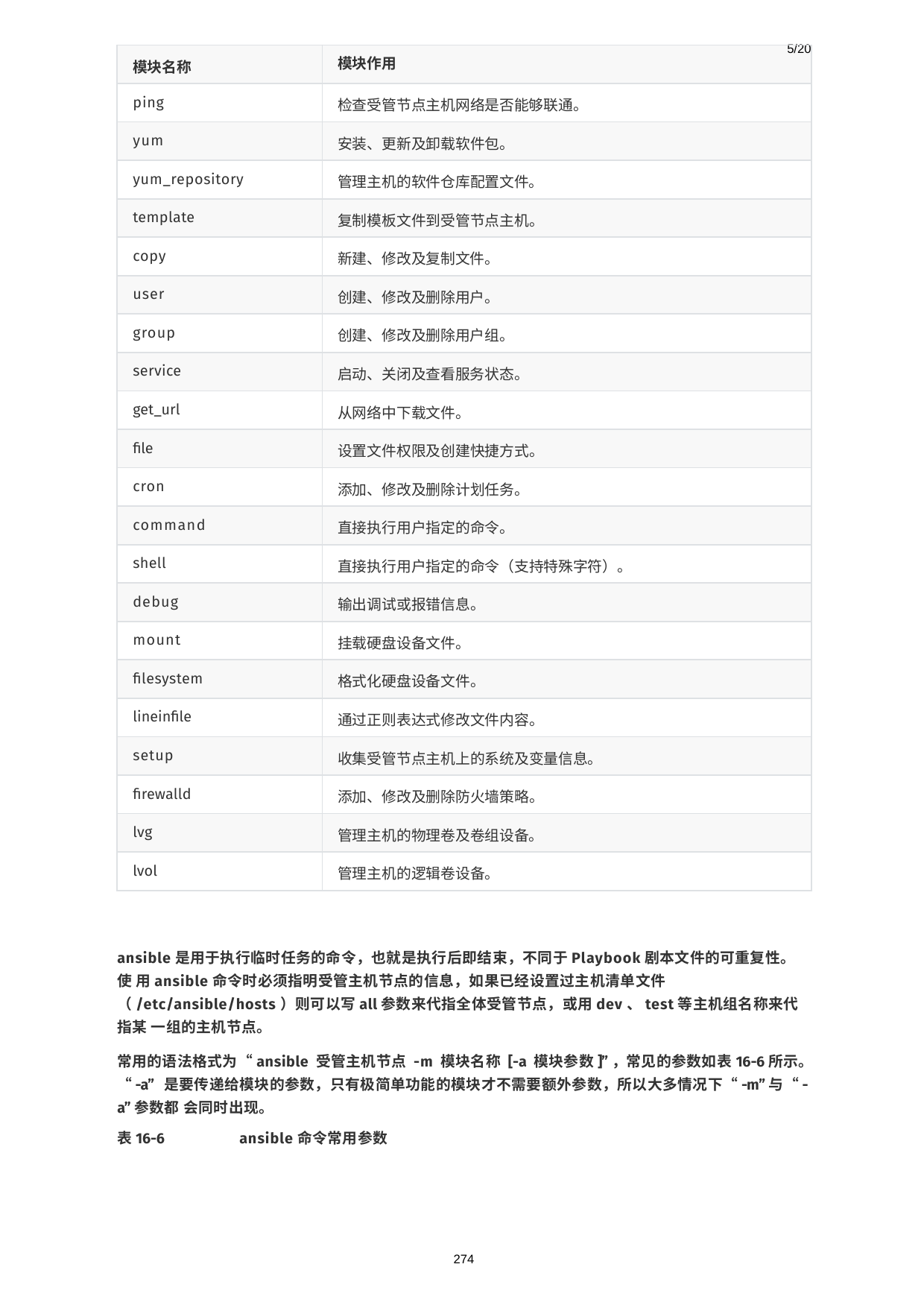

| 模块名称 | 5/20 模块作用 |
| --- | --- |
| ping | 检查受管节点主机网络是否能够联通。 |
| yum | 安装、更新及卸载软件包。 |
| yum\_repository | 管理主机的软件仓库配置文件。 |
| template | 复制模板文件到受管节点主机。 |
| copy | 新建、修改及复制文件。 |
| user | 创建、修改及删除用户。 |
| group | 创建、修改及删除用户组。 |
| service | 启动、关闭及查看服务状态。 |
| get\_url | 从网络中下载文件。 |
| file | 设置文件权限及创建快捷方式。 |
| cron | 添加、修改及删除计划任务。 |
| command | 直接执行用户指定的命令。 |
| shell | 直接执行用户指定的命令（支持特殊字符）。 |
| debug | 输出调试或报错信息。 |
| mount | 挂载硬盘设备文件。 |
| filesystem | 格式化硬盘设备文件。 |
| lineinfile | 通过正则表达式修改文件内容。 |
| setup | 收集受管节点主机上的系统及变量信息。 |
| firewalld | 添加、修改及删除防火墙策略。 |
| lvg | 管理主机的物理卷及卷组设备。 |
| lvol | 管理主机的逻辑卷设备。 |
ansible是用于执行临时任务的命令，也就是执行后即结束，不同于Playbook剧本文件的可重复性。使 用ansible命令时必须指明受管主机节点的信息，如果已经设置过主机清单文件
（/etc/ansible/hosts）则可以写all参数来代指全体受管节点，或用dev、test等主机组名称来代指某 一组的主机节点。
常用的语法格式为“ansible 受管主机节点 -m 模块名称 [-a 模块参数]”，常见的参数如表16-6所示。“-a”  是要传递给模块的参数，只有极简单功能的模块才不需要额外参数，所以大多情况下“-m”与“-a”参数都 会同时出现。

表16-6	ansible命令常用参数
274